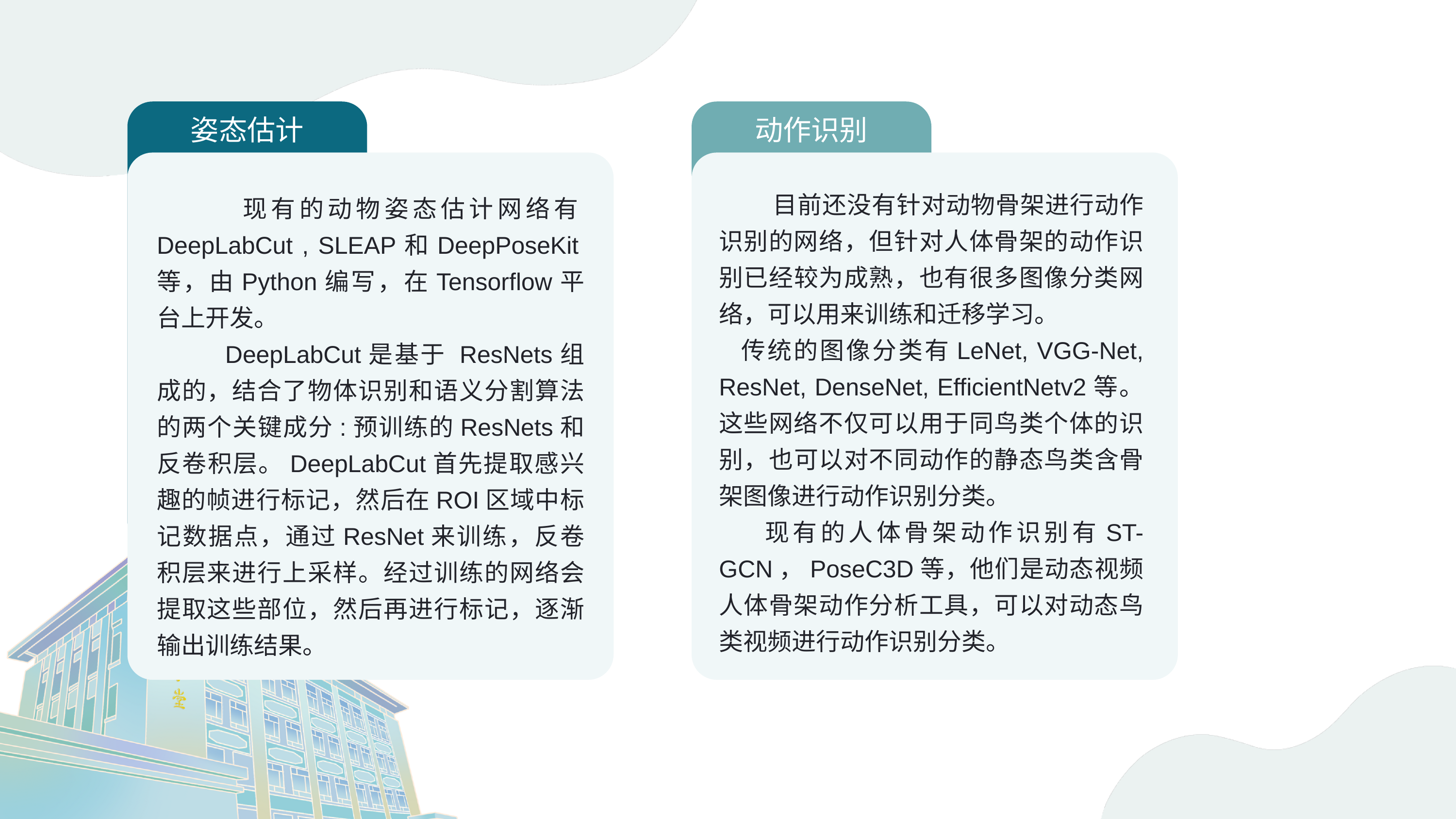

姿态估计

        现有的动物姿态估计网络有DeepLabCut , SLEAP和DeepPoseKit等，由Python编写，在Tensorflow平台上开发。
        DeepLabCut是基于 ResNets组成的，结合了物体识别和语义分割算法的两个关键成分:预训练的ResNets和反卷积层。DeepLabCut首先提取感兴趣的帧进行标记，然后在ROI区域中标记数据点，通过ResNet来训练，反卷积层来进行上采样。经过训练的网络会提取这些部位，然后再进行标记，逐渐输出训练结果。

动作识别

        目前还没有针对动物骨架进行动作识别的网络，但针对人体骨架的动作识别已经较为成熟，也有很多图像分类网络，可以用来训练和迁移学习。
  传统的图像分类有LeNet, VGG-Net, ResNet, DenseNet, EfficientNetv2等。这些网络不仅可以用于同鸟类个体的识别，也可以对不同动作的静态鸟类含骨架图像进行动作识别分类。
    现有的人体骨架动作识别有ST-GCN，PoseC3D等，他们是动态视频人体骨架动作分析工具，可以对动态鸟类视频进行动作识别分类。